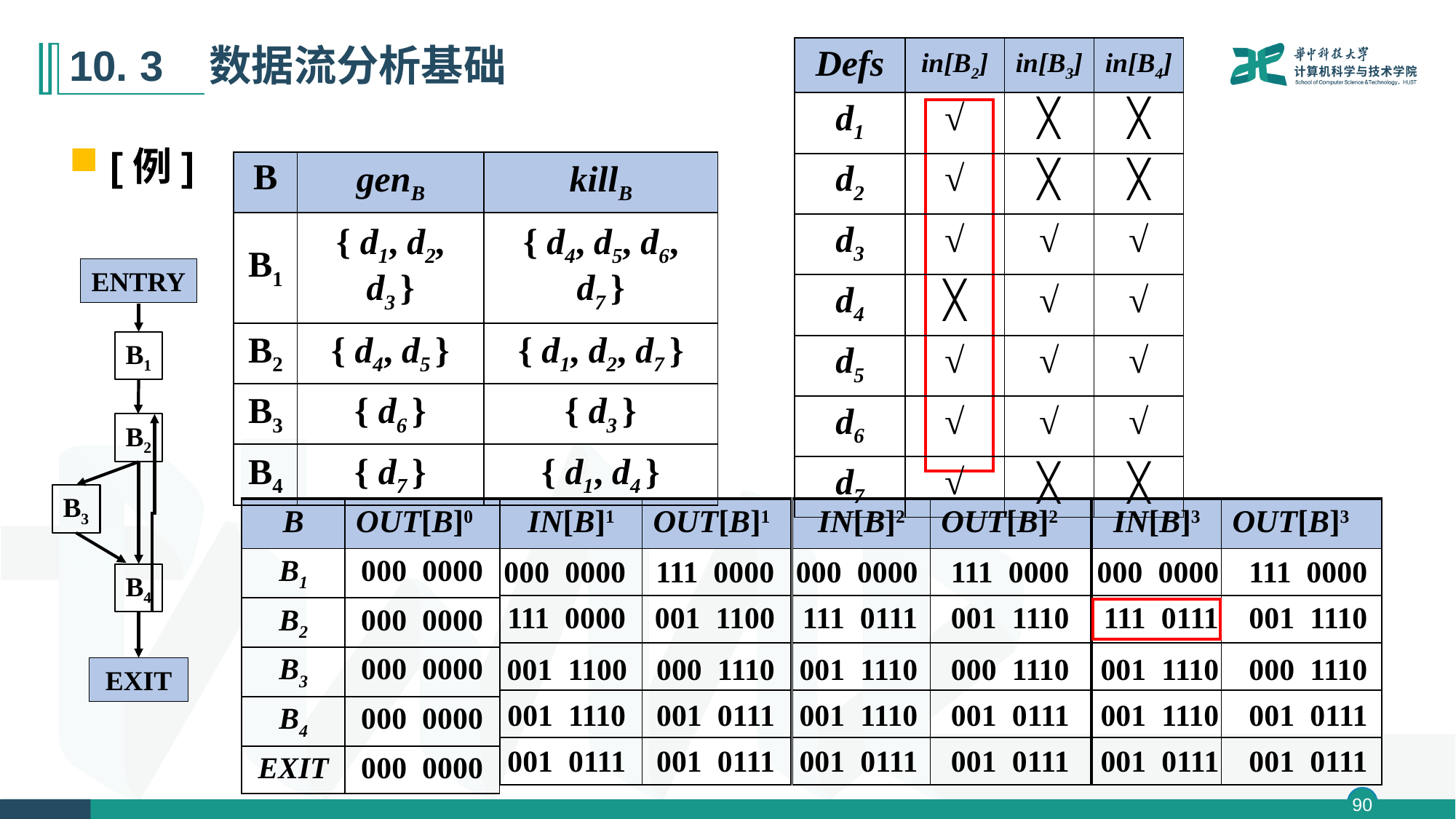

# 10. 3   数据流分析基础
| Defs | in[B2] | in[B3] | in[B4] |
| --- | --- | --- | --- |
| d1 | √ | ╳ | ╳ |
| d2 | √ | ╳ | ╳ |
| d3 | √ | √ | √ |
| d4 | ╳ | √ | √ |
| d5 | √ | √ | √ |
| d6 | √ | √ | √ |
| d7 | √ | ╳ | ╳ |

[例]
| B | genB | killB |
| --- | --- | --- |
| B1 | { d1, d2, d3 } | { d4, d5, d6, d7 } |
| B2 | { d4, d5 } | { d1, d2, d7 } |
| B3 | { d6 } | { d3 } |
| B4 | { d7 } | { d1, d4 } |
ENTRY
B1
B2
B3
B4
EXIT
| B | OUT[B]0 |
| --- | --- |
| B1 | 000 0000 |
| B2 | 000 0000 |
| B3 | 000 0000 |
| B4 | 000 0000 |
| EXIT | 000 0000 |
| IN[B]1 | OUT[B]1 |
| --- | --- |
|  |  |
|  |  |
|  |  |
|  |  |
|  |  |
| IN[B]2 | OUT[B]2 |
| --- | --- |
|  |  |
|  |  |
|  |  |
|  |  |
|  |  |
| IN[B]3 | OUT[B]3 |
| --- | --- |
|  |  |
|  |  |
|  |  |
|  |  |
|  |  |
000  0000
111  0000
000  0000
111  0000
000  0000
111  0000
111  0000
001  1100
111  0111
001  1110
111  0111
001  1110

001  1100
000  1110
001  1110
000  1110
001  1110
000  1110
001  1110
001  0111
001  1110
001  0111
001  1110
001  0111
001  0111
001  0111
001  0111
001  0111
001  0111
001  0111